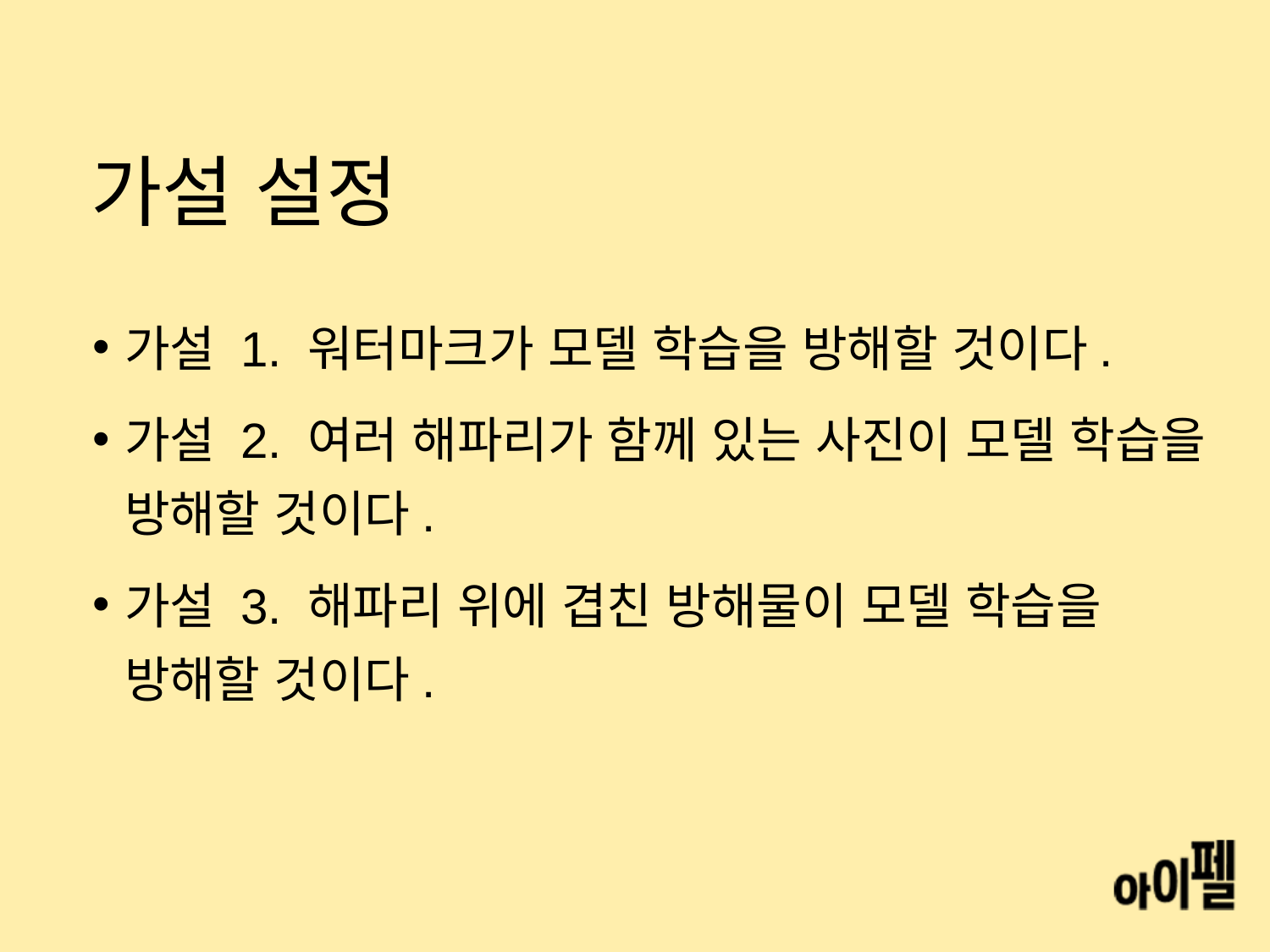

# 가설 설정
가설 1. 워터마크가 모델 학습을 방해할 것이다.
가설 2. 여러 해파리가 함께 있는 사진이 모델 학습을 방해할 것이다.
가설 3. 해파리 위에 겹친 방해물이 모델 학습을 방해할 것이다.